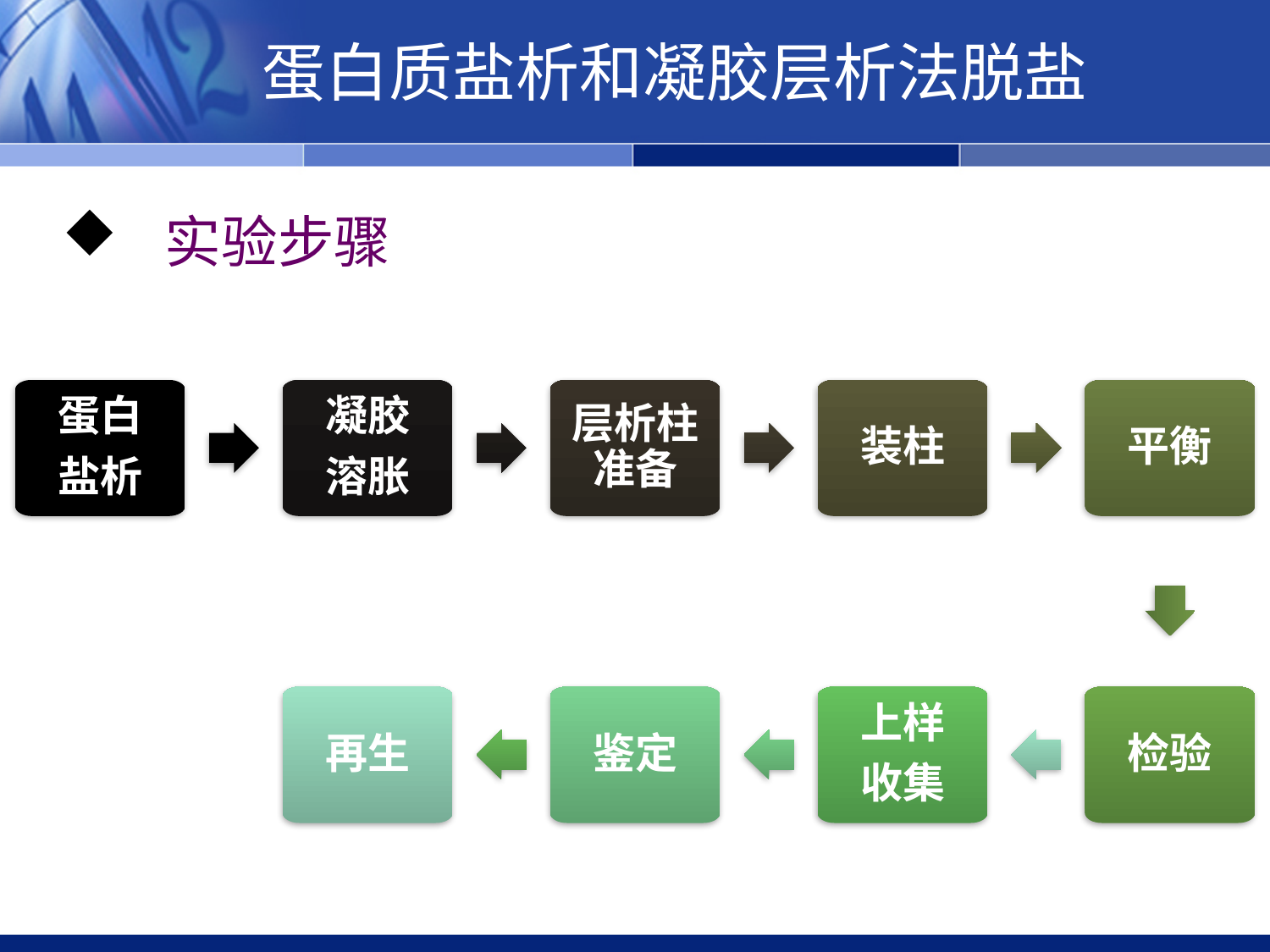

蛋白质盐析和凝胶层析法脱盐
  实验步骤
蛋白
盐析
凝胶
溶胀
层析柱准备
装柱
平衡

再生
鉴定
上样
收集
检验